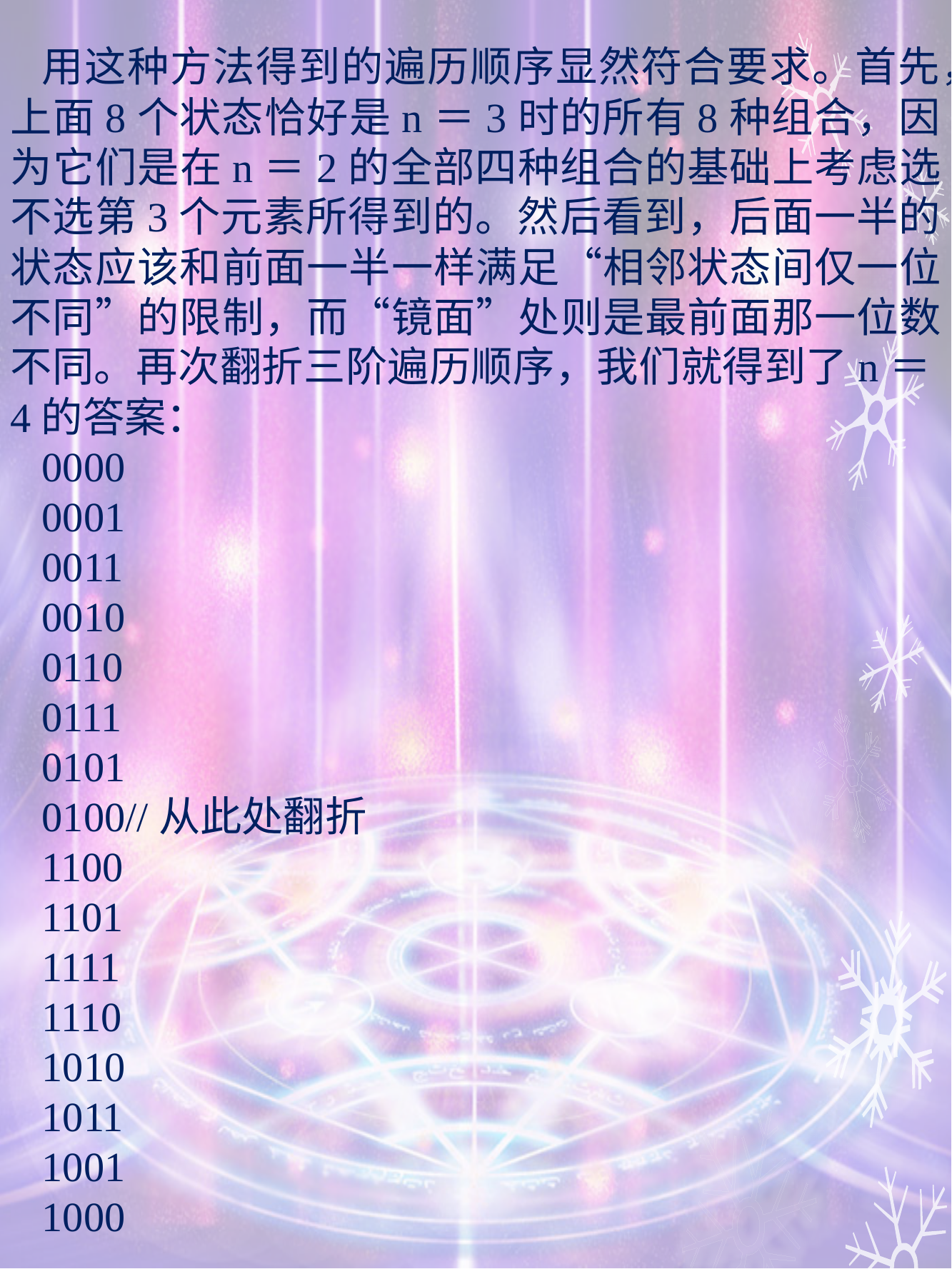

用这种方法得到的遍历顺序显然符合要求。首先，上面8个状态恰好是n＝3时的所有8种组合，因为它们是在n＝2的全部四种组合的基础上考虑选不选第3个元素所得到的。然后看到，后面一半的状态应该和前面一半一样满足“相邻状态间仅一位不同”的限制，而“镜面”处则是最前面那一位数不同。再次翻折三阶遍历顺序，我们就得到了n＝4的答案：
0000
0001
0011
0010
0110
0111
0101
0100//从此处翻折
1100
1101
1111
1110
1010
1011
1001
1000